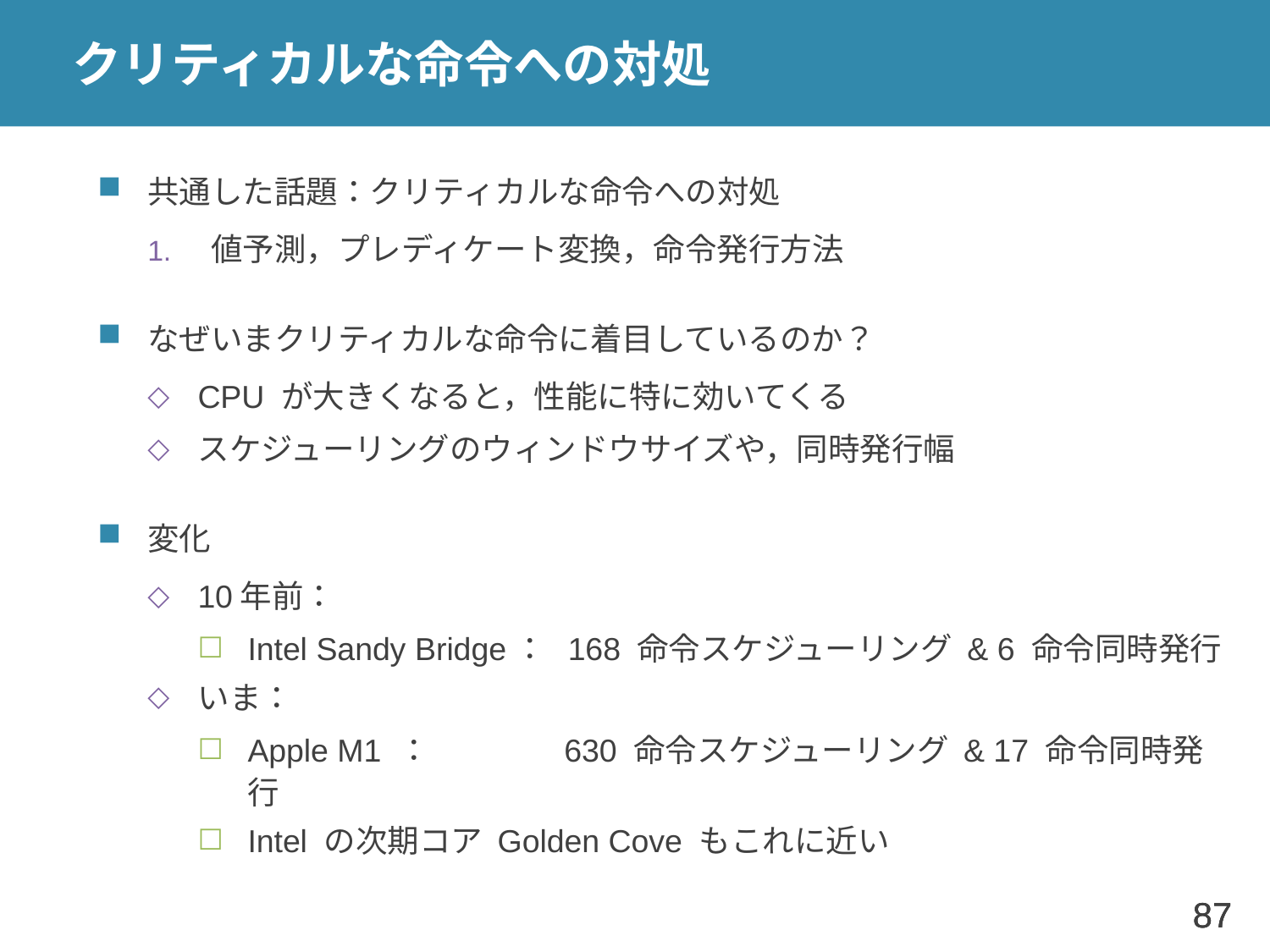

# クリティカルな命令への対処
共通した話題：クリティカルな命令への対処
値予測，プレディケート変換，命令発行方法
なぜいまクリティカルな命令に着目しているのか？
CPU が大きくなると，性能に特に効いてくる
スケジューリングのウィンドウサイズや，同時発行幅
変化
10年前：
Intel Sandy Bridge：  168 命令スケジューリング & 6 命令同時発行
いま：
Apple M1 ：　　　　630 命令スケジューリング & 17 命令同時発行
Intel の次期コア Golden Cove もこれに近い